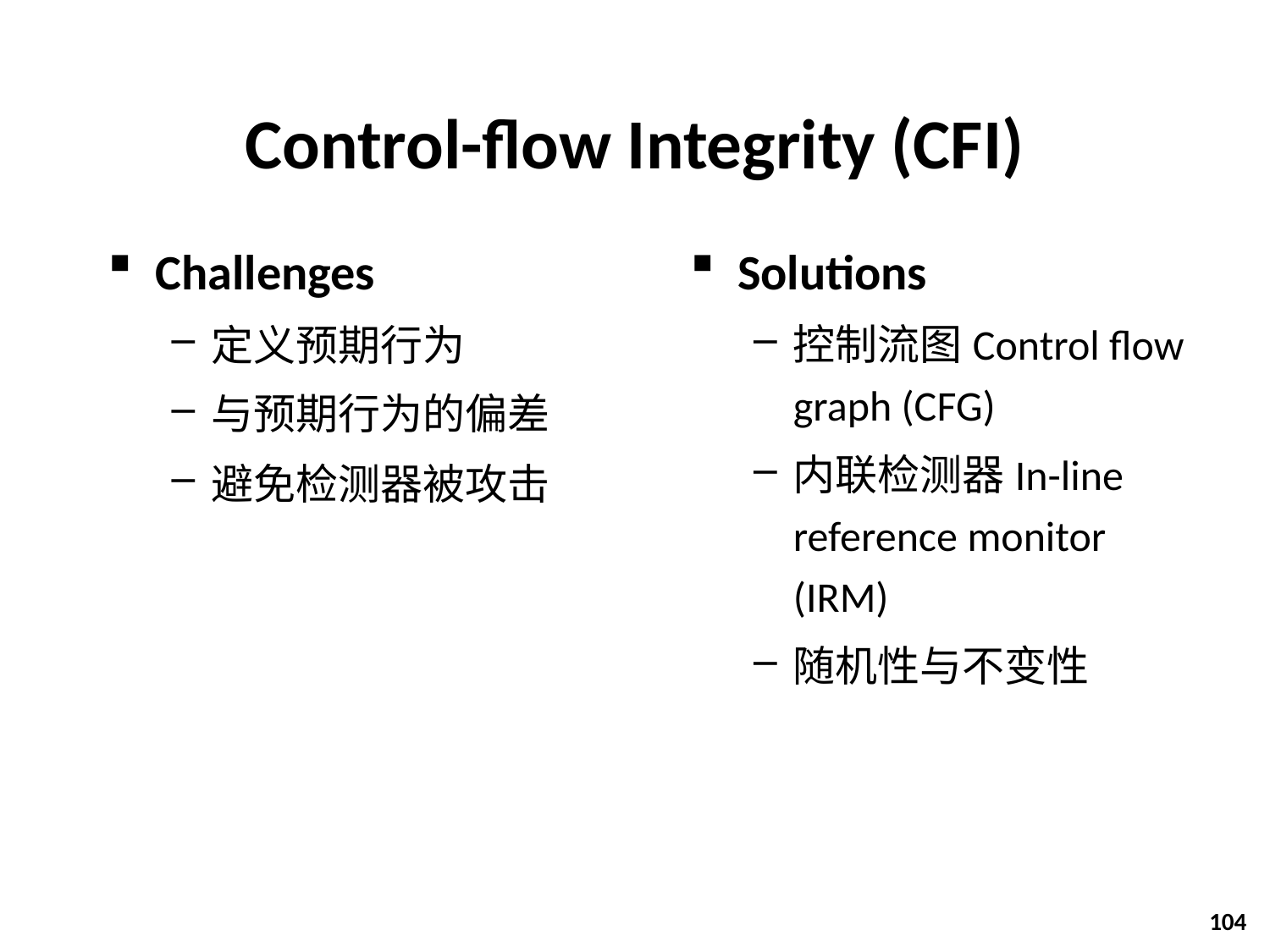

# Control-flow Integrity (CFI)
Challenges
定义预期行为
与预期行为的偏差
避免检测器被攻击
Solutions
控制流图Control flow graph (CFG)
内联检测器In-line reference monitor (IRM)
随机性与不变性
104